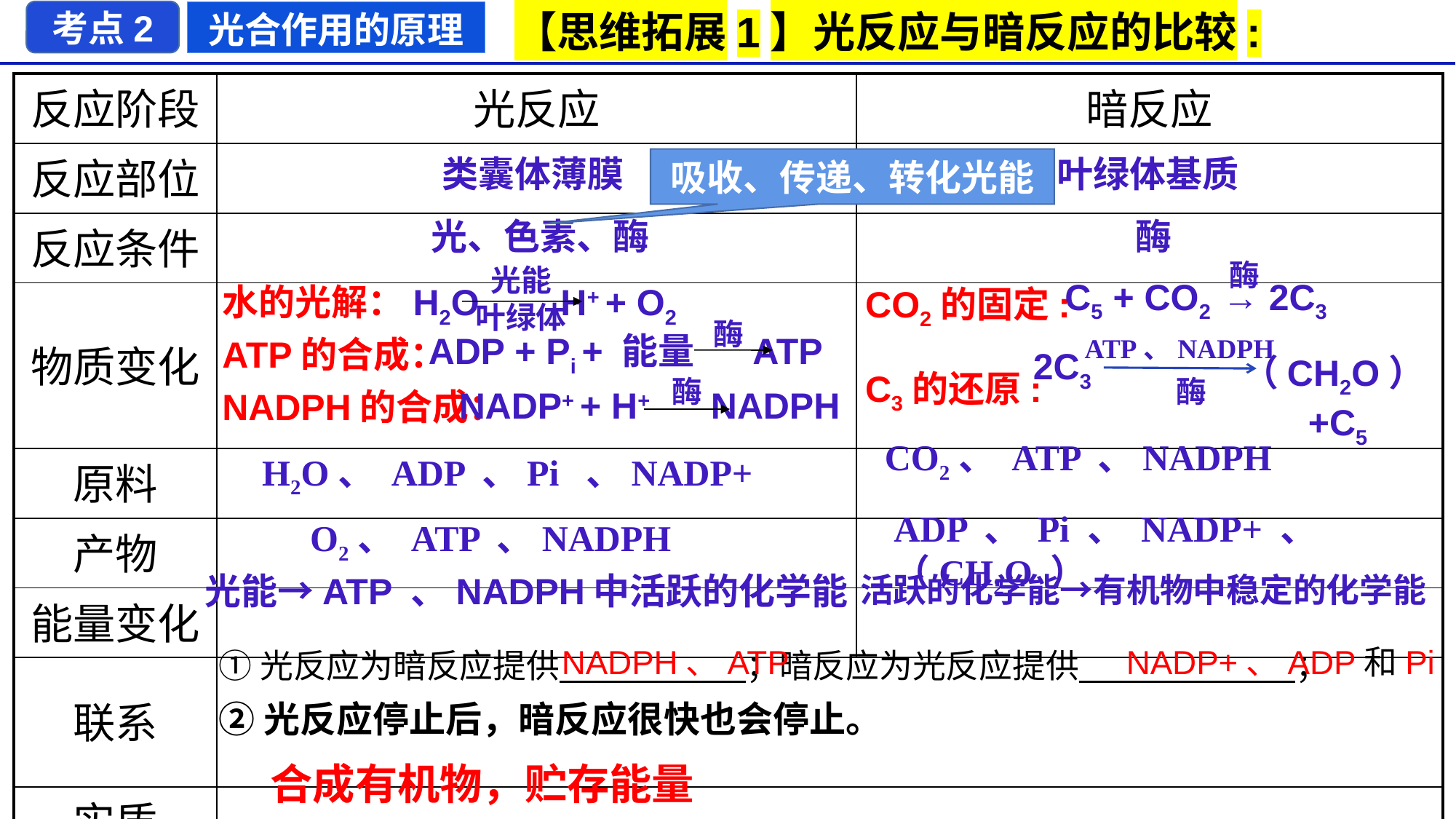

【思维拓展1】光反应与暗反应的比较:
考点2
光合作用的原理

| 反应阶段 | 光反应 | 暗反应 |
| --- | --- | --- |
| 反应部位 |  |  |
| 反应条件 |  |  |
| 物质变化 |  |  |
| 原料 |  |  |
| 产物 |  |  |
| 能量变化 |  |  |
| 联系 |  |  |
| 实质 |  |  |
吸收、传递、转化光能
类囊体薄膜
叶绿体基质
酶
光、色素、酶
酶
C5 + CO2  → 2C3
水的光解：
ATP的合成：
NADPH的合成：
CO2的固定:
C3的还原:

光能
叶绿体
H2O        H+ + O2

酶
ADP + Pi + 能量      ATP

ATP、NADPH
2C3
（CH2O）+C5
酶

酶
NADP+ + H+      NADPH
CO2、 ATP 、NADPH
H2O、 ADP 、Pi  、NADP+
ADP 、 Pi 、 NADP+ 、（CH2O ）
O2、 ATP 、NADPH
光能→ATP 、NADPH中活跃的化学能
活跃的化学能→有机物中稳定的化学能
①光反应为暗反应提供                         ；暗反应为光反应提供                             ；
NADPH、ATP
NADP+、ADP和Pi
②光反应停止后，暗反应很快也会停止。
合成有机物，贮存能量